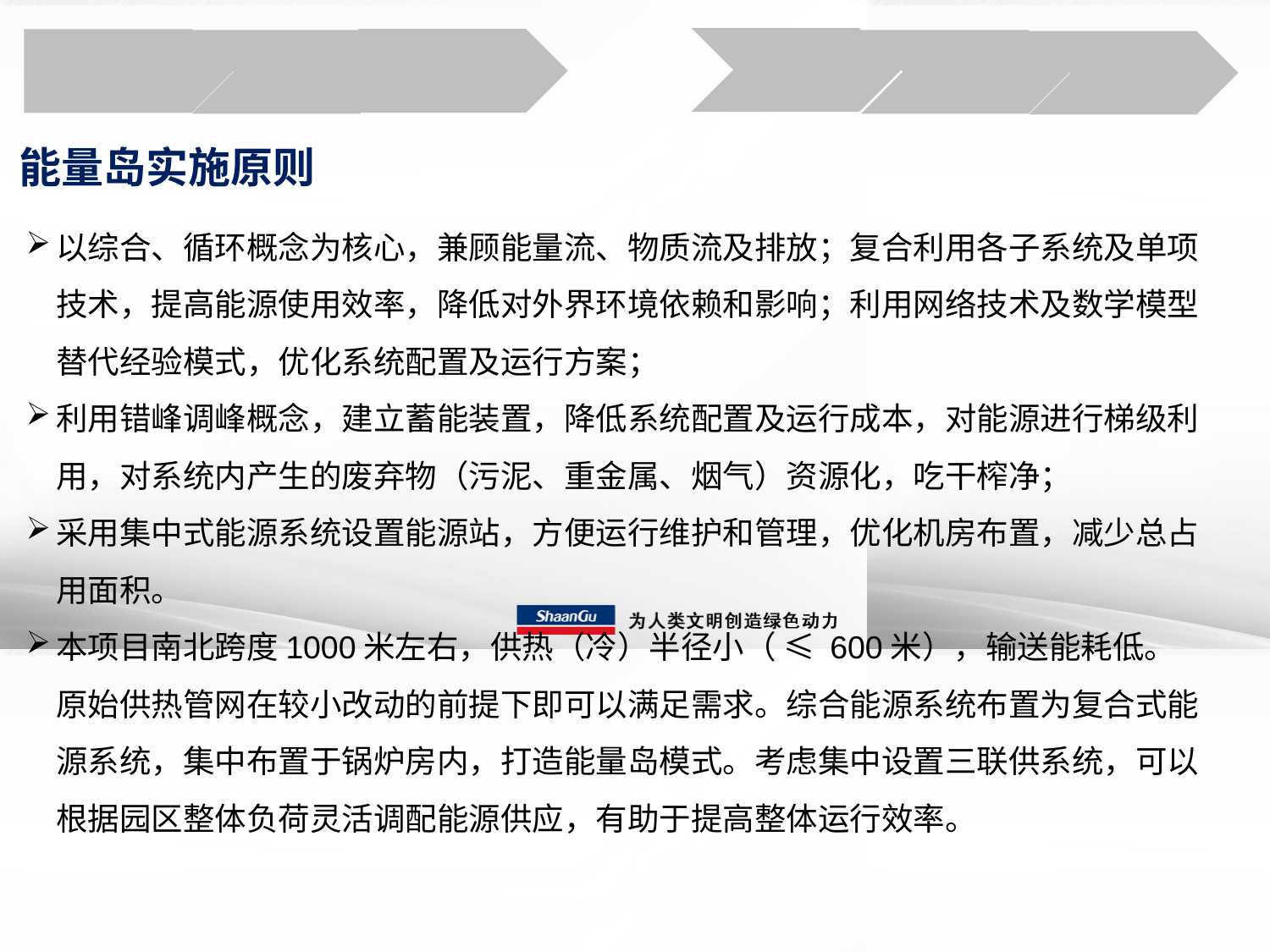

能量岛实施原则
以综合、循环概念为核心，兼顾能量流、物质流及排放；复合利用各子系统及单项技术，提高能源使用效率，降低对外界环境依赖和影响；利用网络技术及数学模型替代经验模式，优化系统配置及运行方案；
利用错峰调峰概念，建立蓄能装置，降低系统配置及运行成本，对能源进行梯级利用，对系统内产生的废弃物（污泥、重金属、烟气）资源化，吃干榨净；
采用集中式能源系统设置能源站，方便运行维护和管理，优化机房布置，减少总占用面积。
本项目南北跨度1000米左右，供热（冷）半径小（ ≤ 600米），输送能耗低。原始供热管网在较小改动的前提下即可以满足需求。综合能源系统布置为复合式能源系统，集中布置于锅炉房内，打造能量岛模式。考虑集中设置三联供系统，可以根据园区整体负荷灵活调配能源供应，有助于提高整体运行效率。